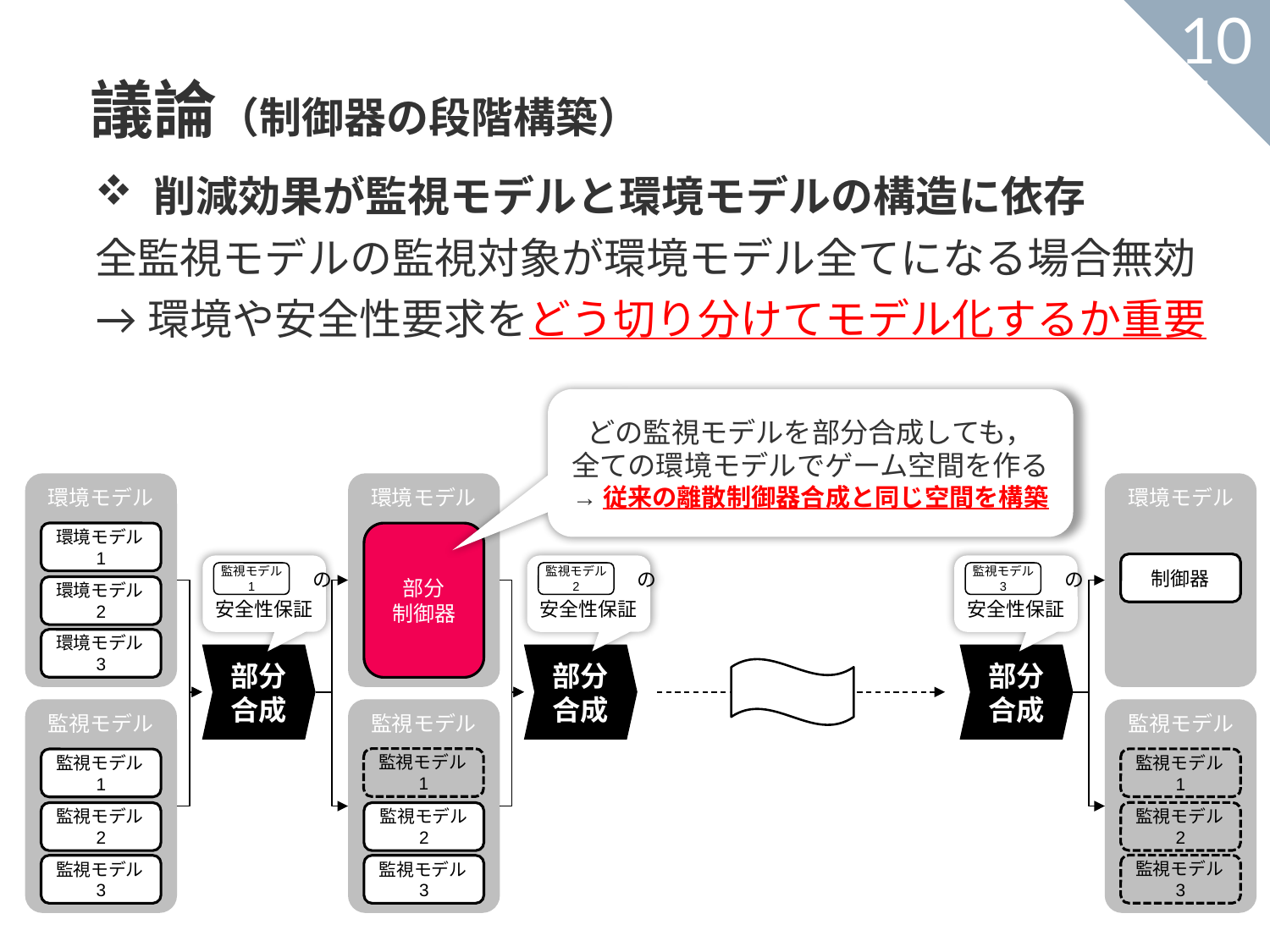

議論（制御器の段階構築）
104

削減効果が監視モデルと環境モデルの構造に依存
全監視モデルの監視対象が環境モデル全てになる場合無効
→環境や安全性要求をどう切り分けてモデル化するか重要
どの監視モデルを部分合成しても，
全ての環境モデルでゲーム空間を作る
→従来の離散制御器合成と同じ空間を構築
環境モデル
環境モデル
環境モデル
部分
制御器
環境モデル1
制御器
　　　　　　の

安全性保証
監視モデル
1
　　　　　　の

安全性保証
監視モデル
2
　　　　　　の

安全性保証
監視モデル
3
環境モデル2
環境モデル3
部分
合成
部分
合成
部分
合成

監視モデル
監視モデル
監視モデル
監視モデル1
監視モデル1
監視モデル1
監視モデル2
監視モデル2
監視モデル
2
監視モデル3
監視モデル3
監視モデル3